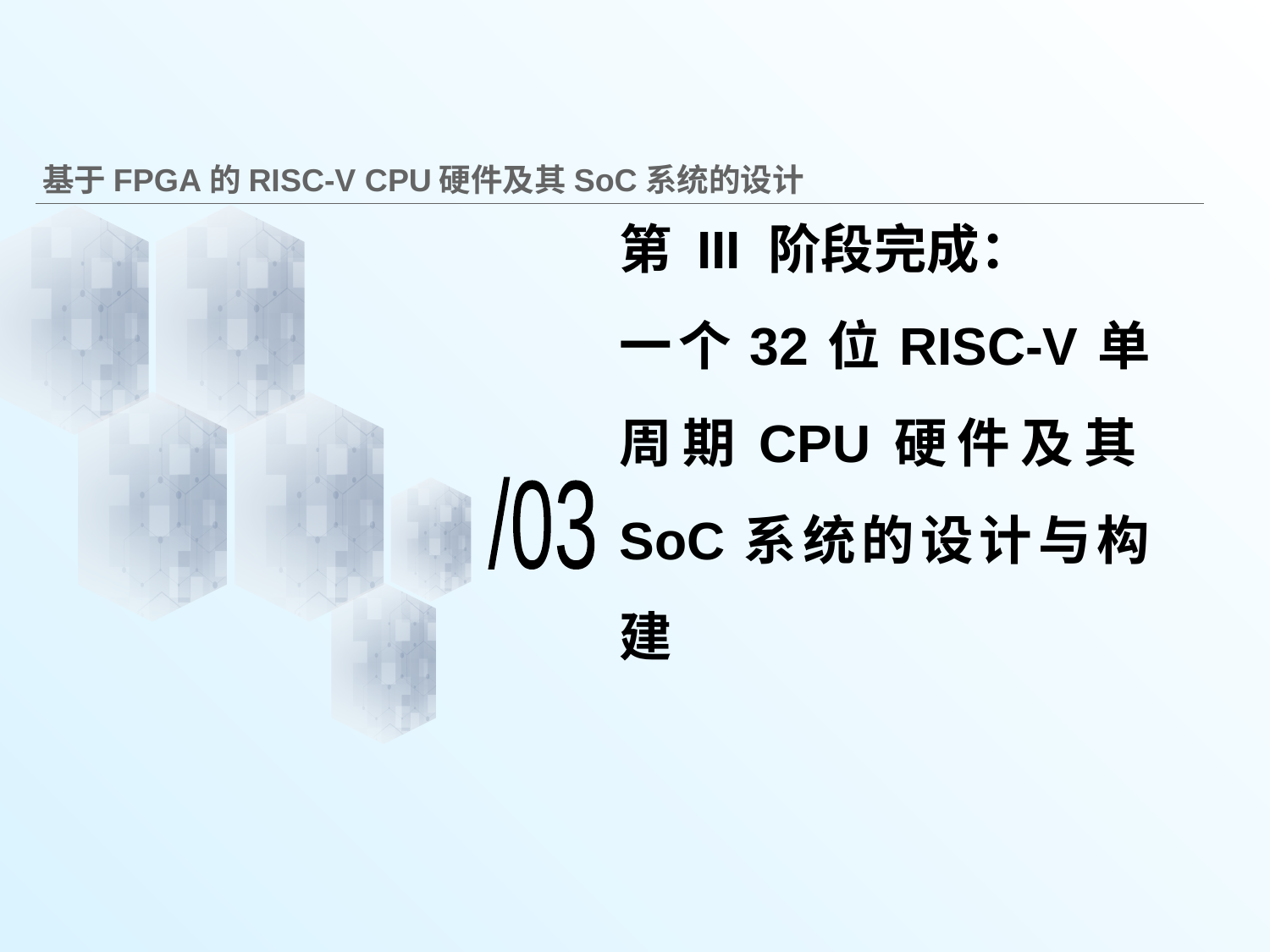

# 基于FPGA的RISC-V CPU硬件及其SoC系统的设计
第 III 阶段完成：
一个32位RISC-V单周期CPU硬件及其SoC系统的设计与构建
/03